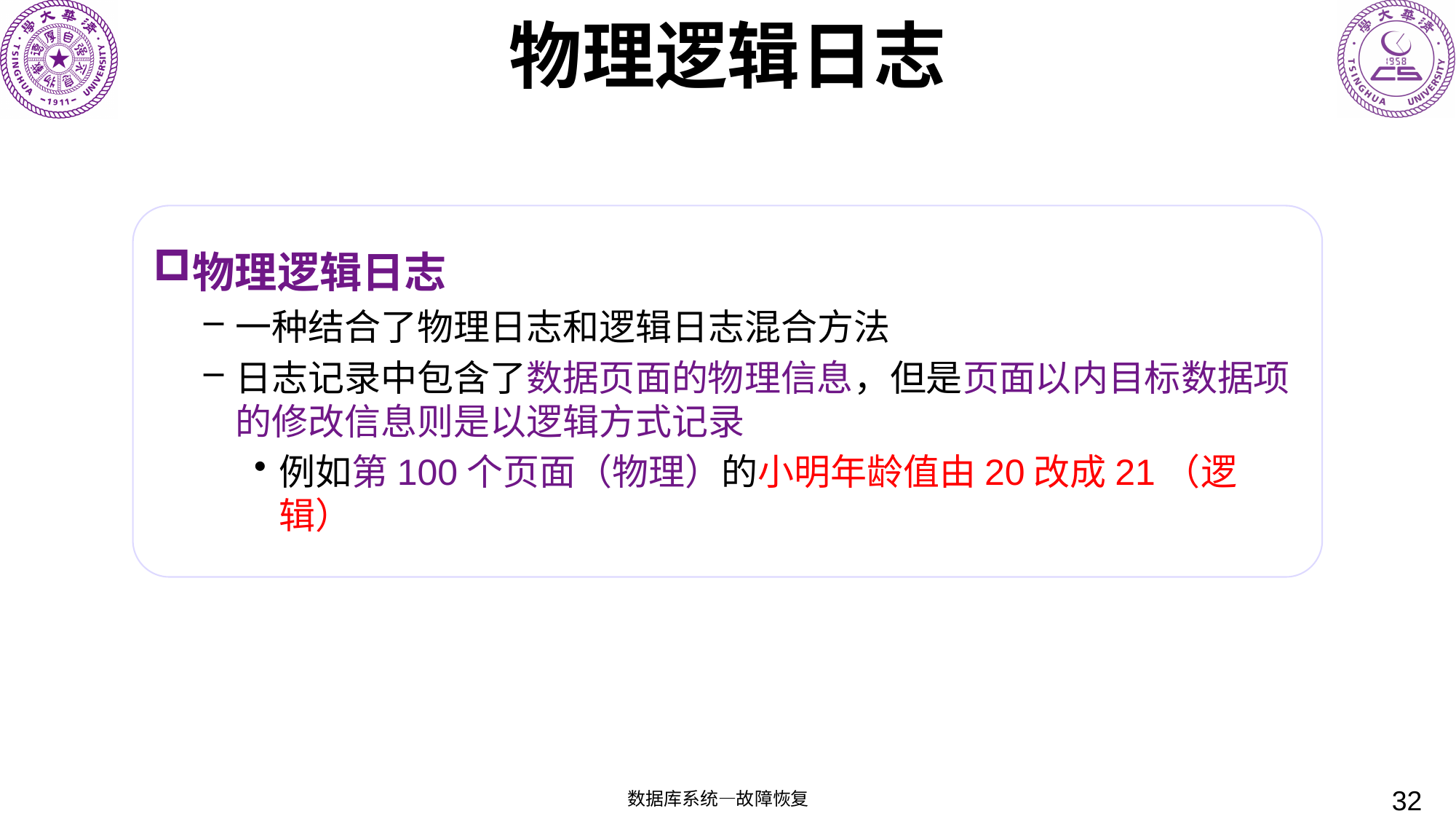

# 物理逻辑日志

物理逻辑日志
一种结合了物理日志和逻辑日志混合方法
日志记录中包含了数据页面的物理信息，但是页面以内目标数据项的修改信息则是以逻辑方式记录
例如第100个页面（物理）的小明年龄值由20改成21（逻辑）

32
数据库系统—故障恢复